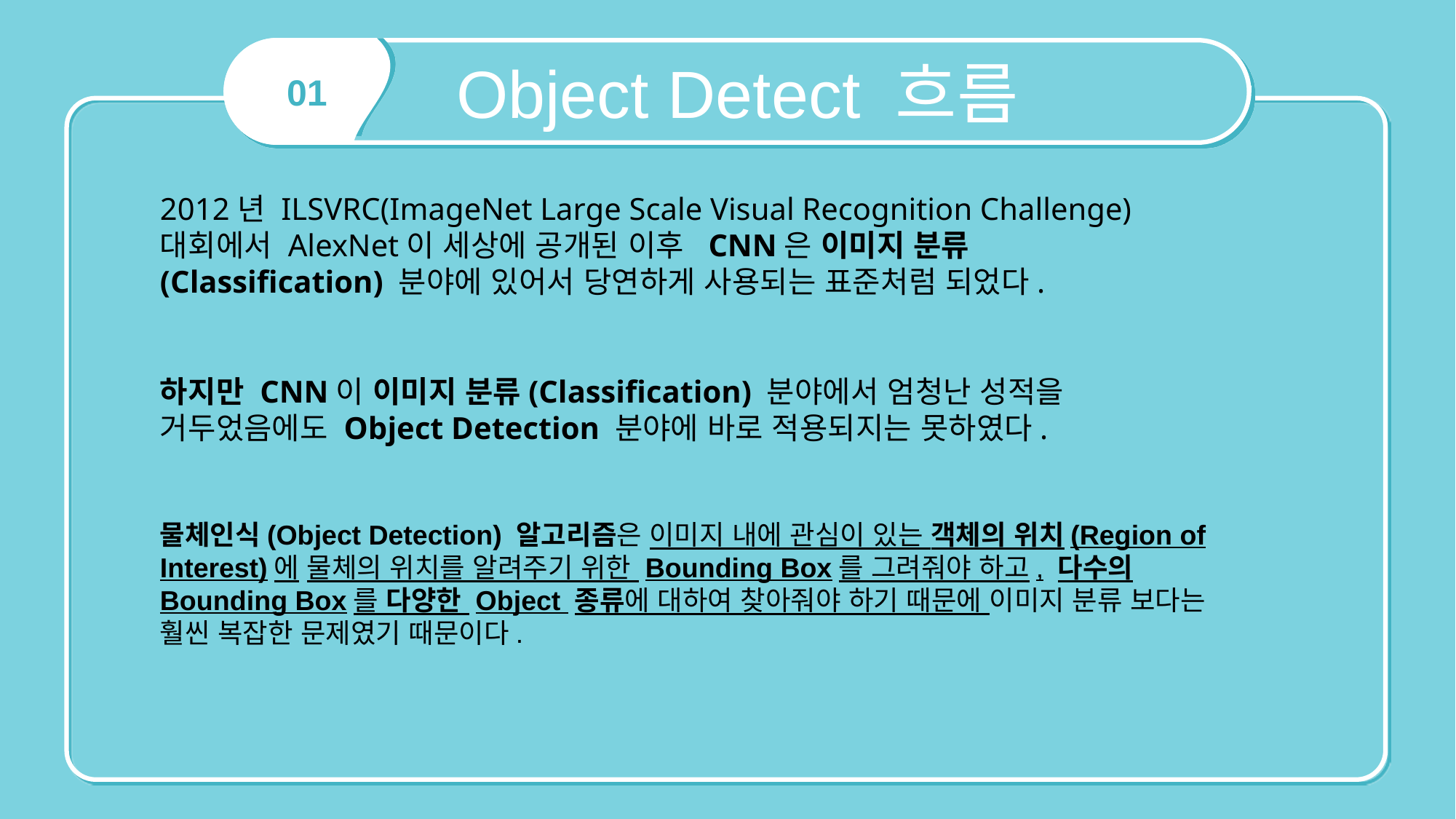

Object Detect 흐름
01

2012년 ILSVRC(ImageNet Large Scale Visual Recognition Challenge) 대회에서 AlexNet이 세상에 공개된 이후  CNN은 이미지 분류(Classification) 분야에 있어서 당연하게 사용되는 표준처럼 되었다.

하지만 CNN이 이미지 분류(Classification) 분야에서 엄청난 성적을 거두었음에도 Object Detection 분야에 바로 적용되지는 못하였다.

물체인식(Object Detection) 알고리즘은 이미지 내에 관심이 있는 객체의 위치(Region of Interest)에 물체의 위치를 알려주기 위한 Bounding Box를 그려줘야 하고, 다수의 Bounding Box를 다양한 Object 종류에 대하여 찾아줘야 하기 때문에 이미지 분류 보다는 훨씬 복잡한 문제였기 때문이다.